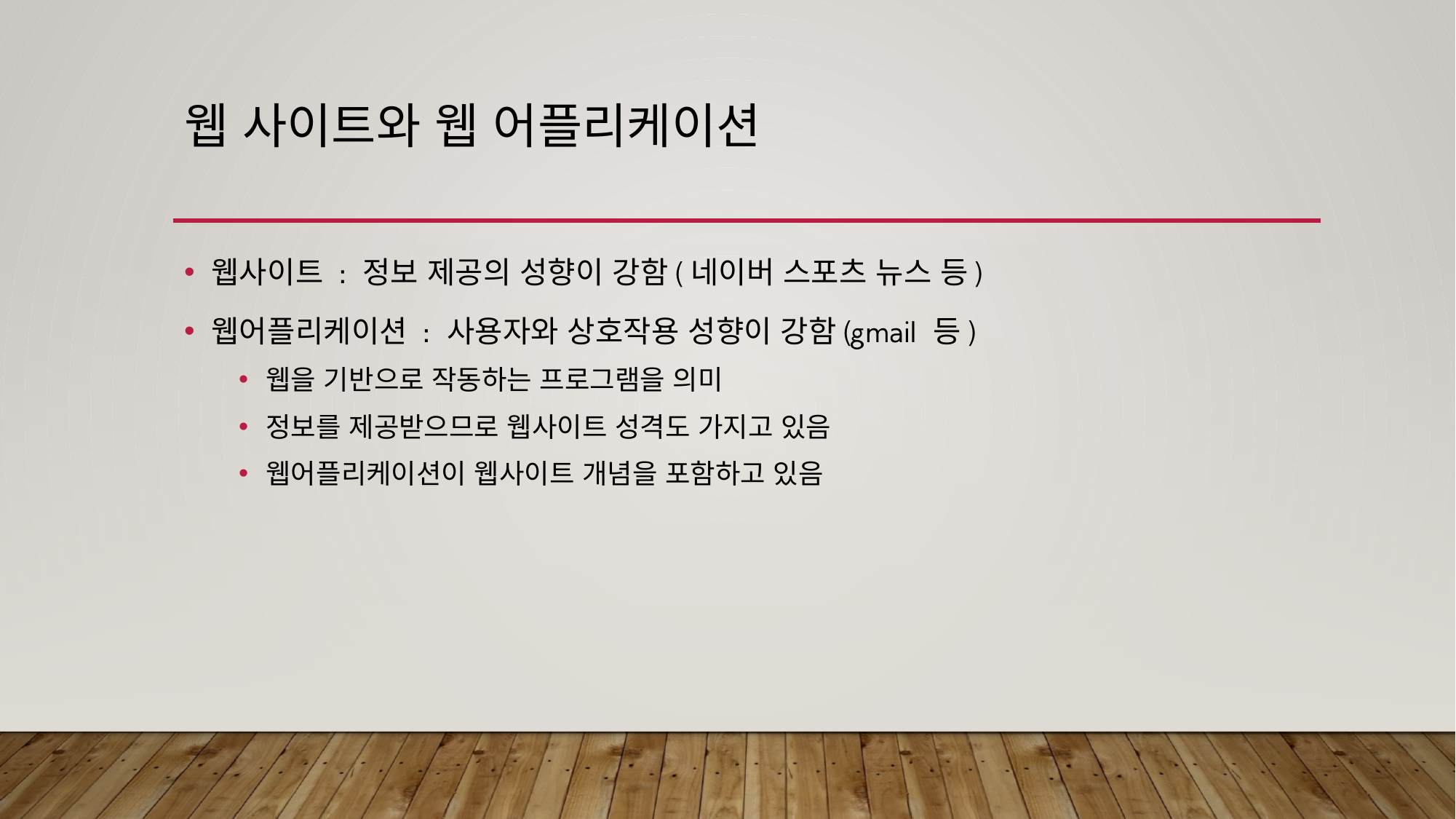

# 웹 사이트와 웹 어플리케이션
웹사이트 : 정보 제공의 성향이 강함(네이버 스포츠 뉴스 등)
웹어플리케이션 : 사용자와 상호작용 성향이 강함(gmail 등)
웹을 기반으로 작동하는 프로그램을 의미
정보를 제공받으므로 웹사이트 성격도 가지고 있음
웹어플리케이션이 웹사이트 개념을 포함하고 있음